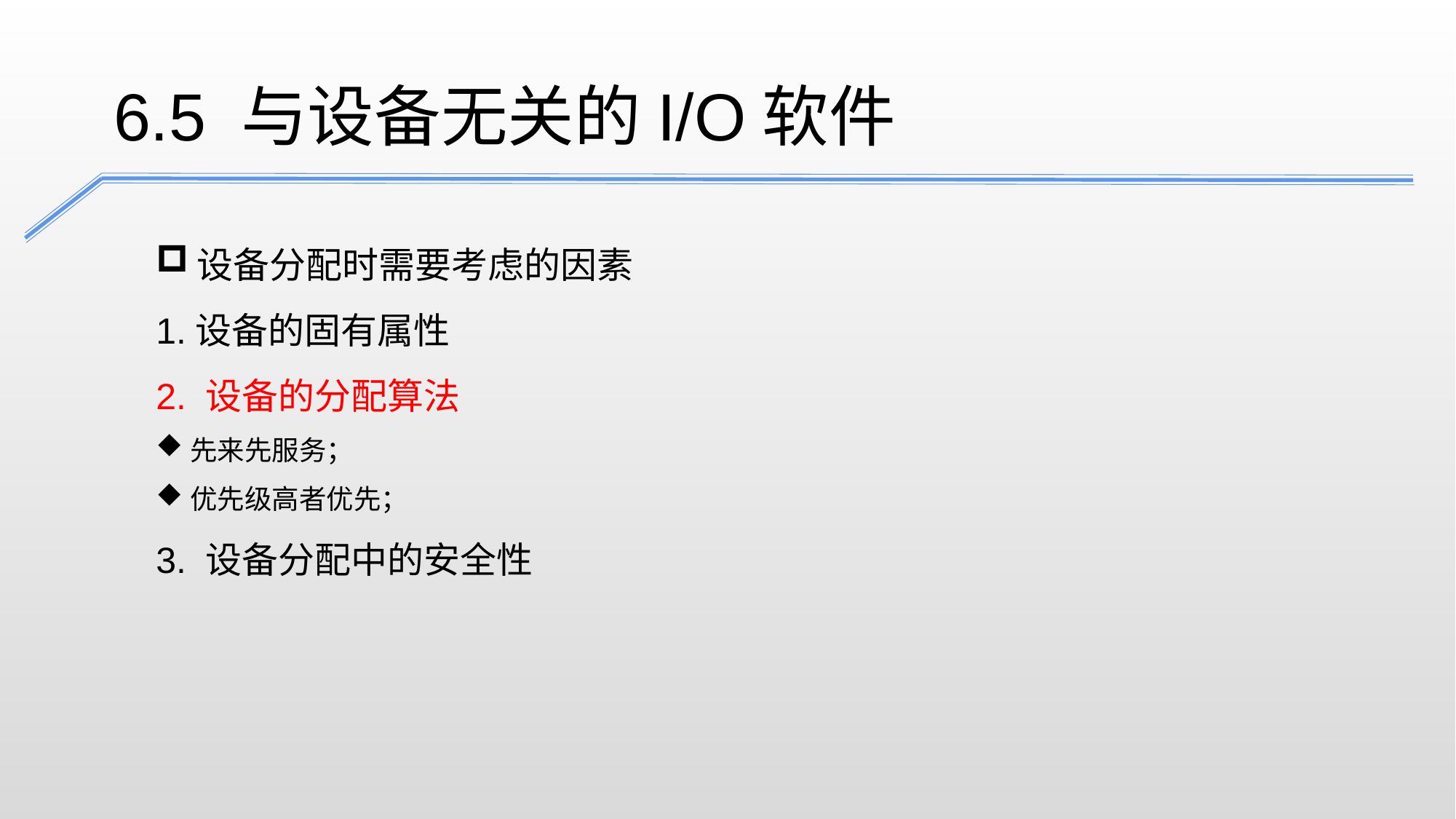

6.5 与设备无关的I/O软件
设备分配时需要考虑的因素
1.设备的固有属性
2. 设备的分配算法
先来先服务；
优先级高者优先；
3. 设备分配中的安全性